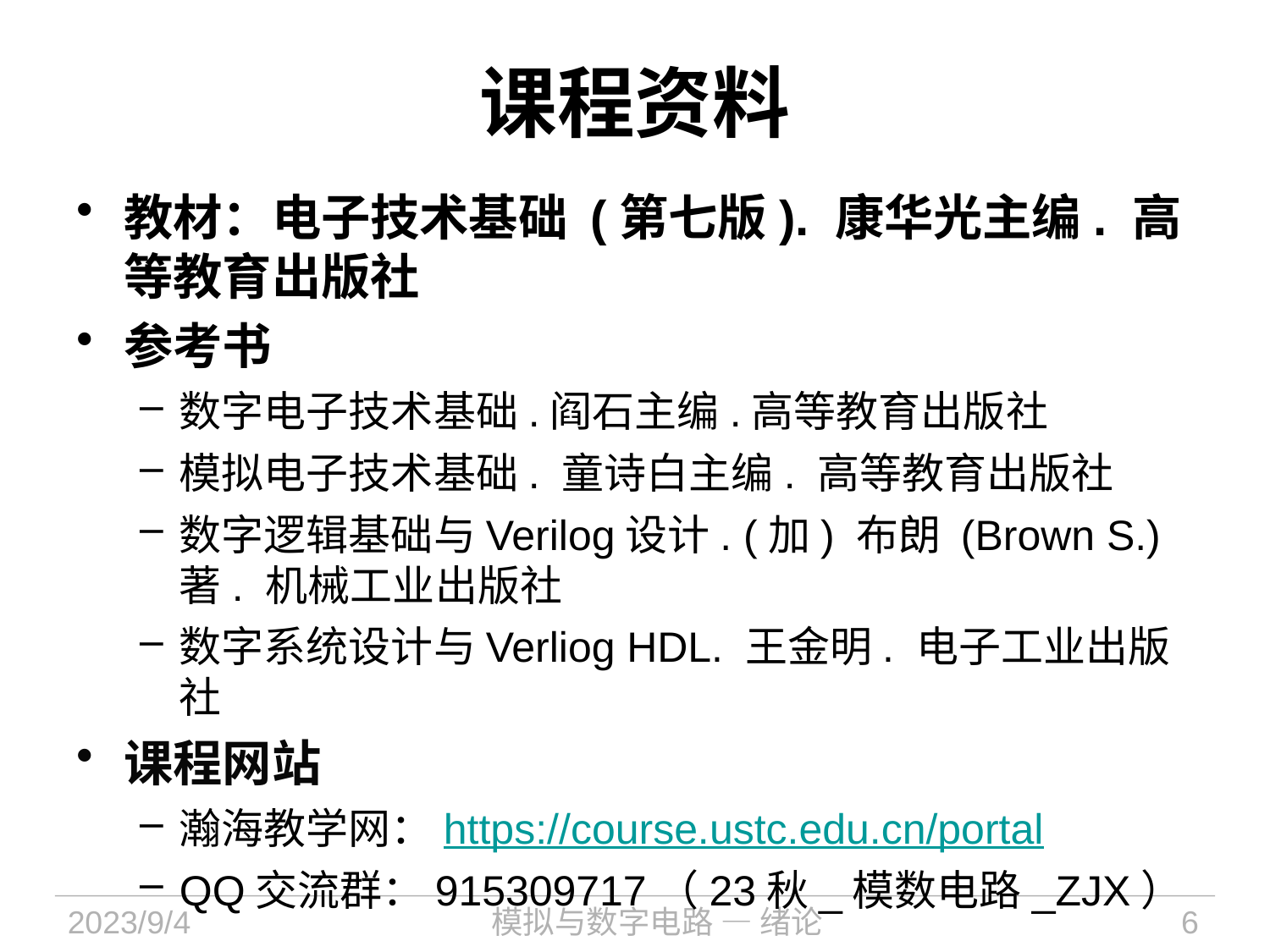

# 课程资料
教材：电子技术基础 (第七版). 康华光主编. 高等教育出版社
参考书
数字电子技术基础.阎石主编.高等教育出版社
模拟电子技术基础. 童诗白主编. 高等教育出版社
数字逻辑基础与Verilog设计. (加) 布朗 (Brown S.) 著. 机械工业出版社
数字系统设计与Verliog HDL. 王金明. 电子工业出版社
课程网站
瀚海教学网：https://course.ustc.edu.cn/portal
QQ交流群：915309717（23秋_模数电路_ZJX）
2023/9/4
模拟与数字电路 — 绪论
6